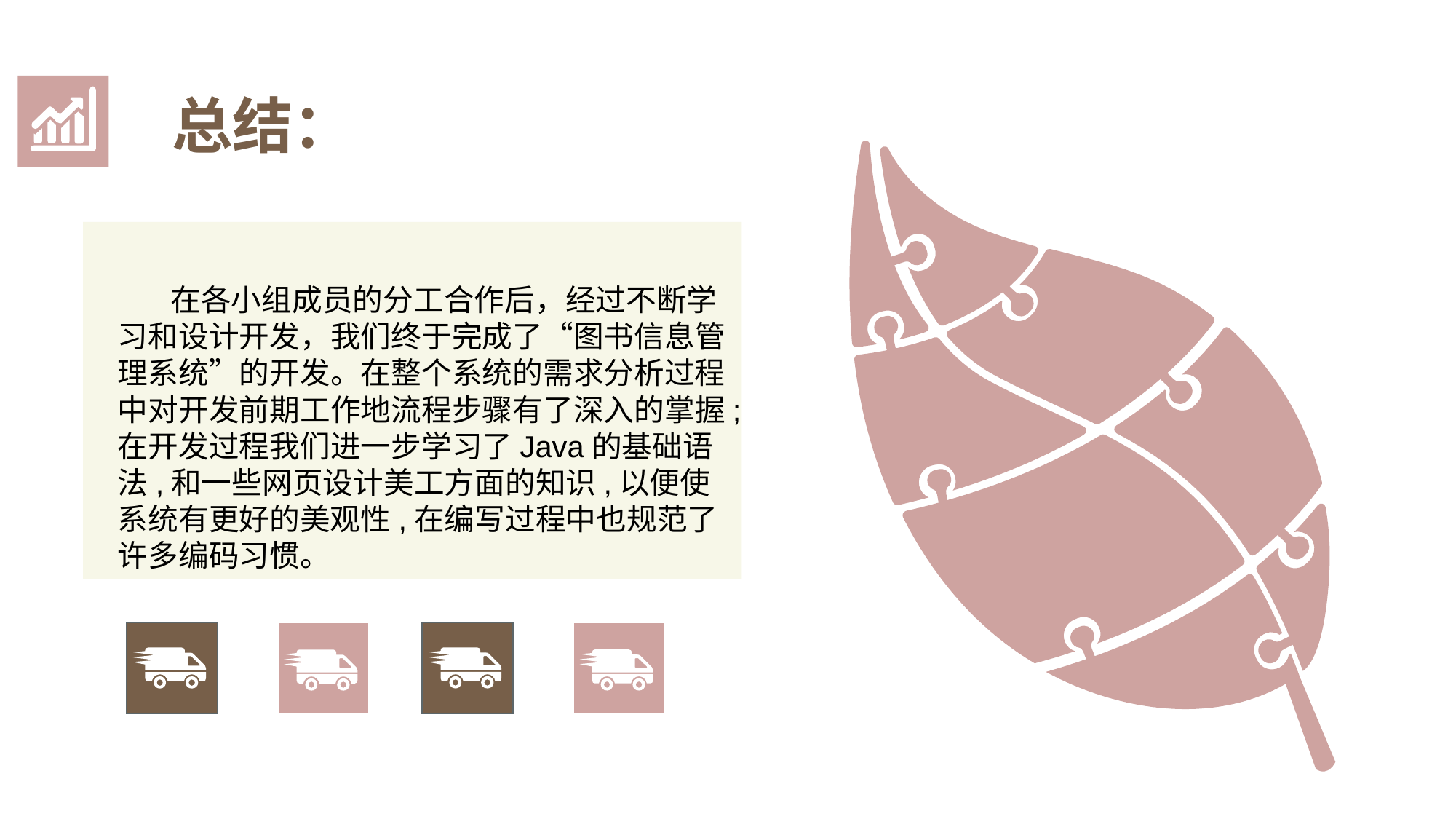

总结：

       在各小组成员的分工合作后，经过不断学习和设计开发，我们终于完成了“图书信息管理系统”的开发。在整个系统的需求分析过程中对开发前期工作地流程步骤有了深入的掌握;在开发过程我们进一步学习了Java的基础语法,和一些网页设计美工方面的知识,以便使系统有更好的美观性,在编写过程中也规范了许多编码习惯。